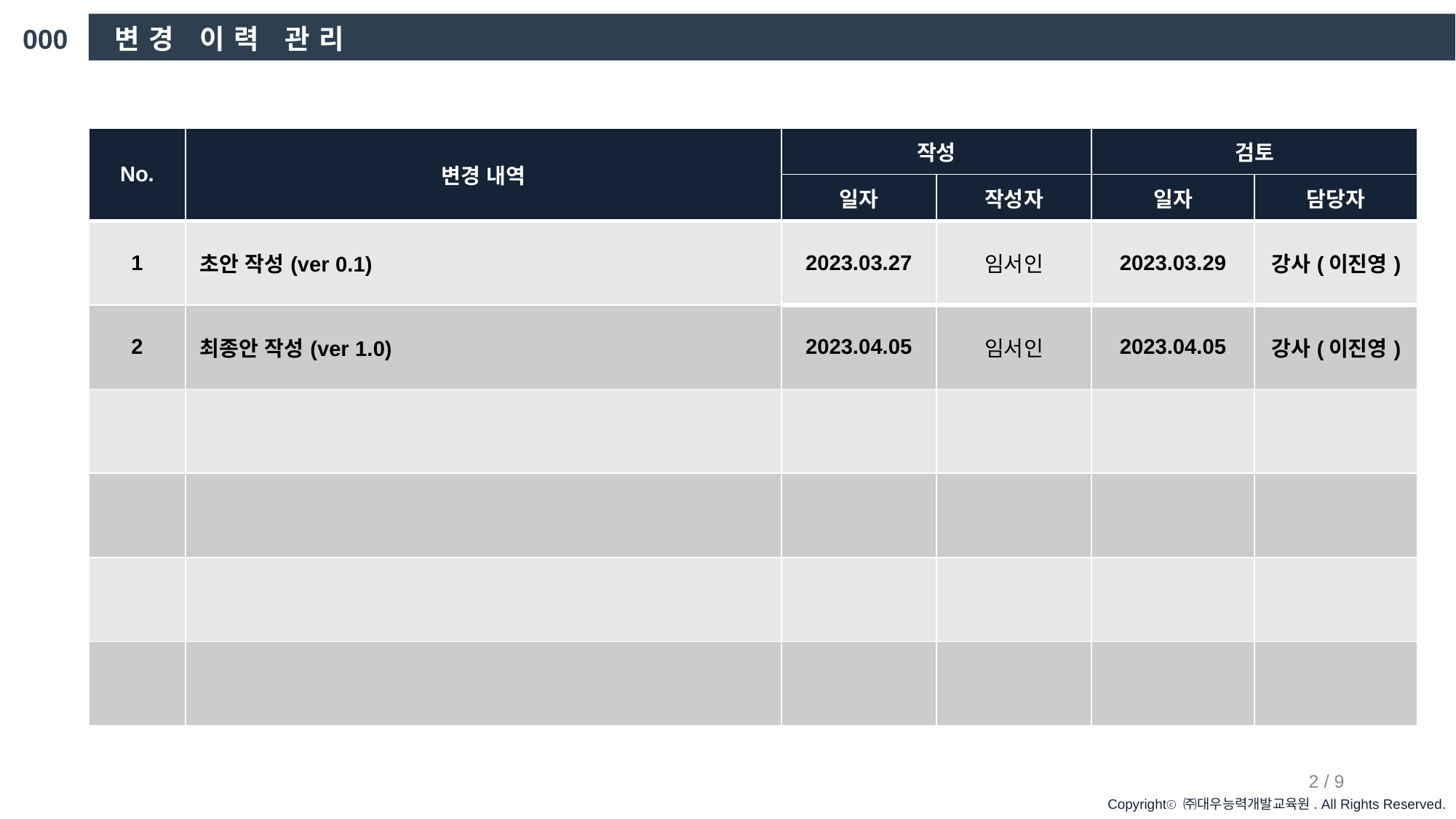

000
변경 이력 관리
| No. | 변경 내역 | 작성 |  | 검토 |  |
| --- | --- | --- | --- | --- | --- |
|  |  | 일자 | 작성자 | 일자 | 담당자 |
| 1 | 초안 작성(ver 0.1) | 2023.03.27 | 임서인 | 2023.03.29 | 강사(이진영) |
| 2 | 최종안 작성(ver 1.0) | 2023.04.05 | 임서인 | 2023.04.05 | 강사(이진영) |
|  |  |  |  |  |  |
|  |  |  |  |  |  |
|  |  |  |  |  |  |
|  |  |  |  |  |  |
2 / 9